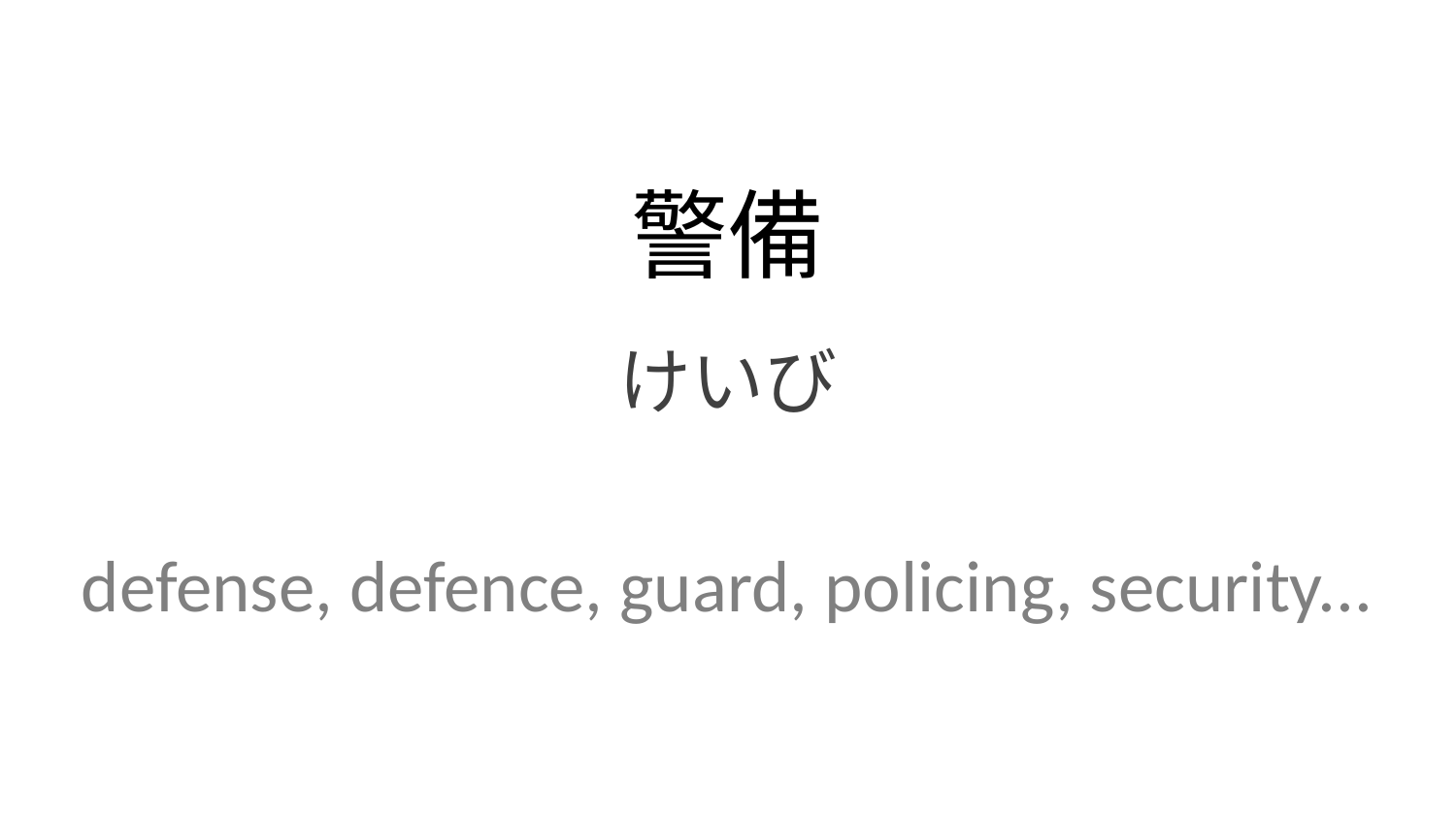

警備

けいび
defense, defence, guard, policing, security...